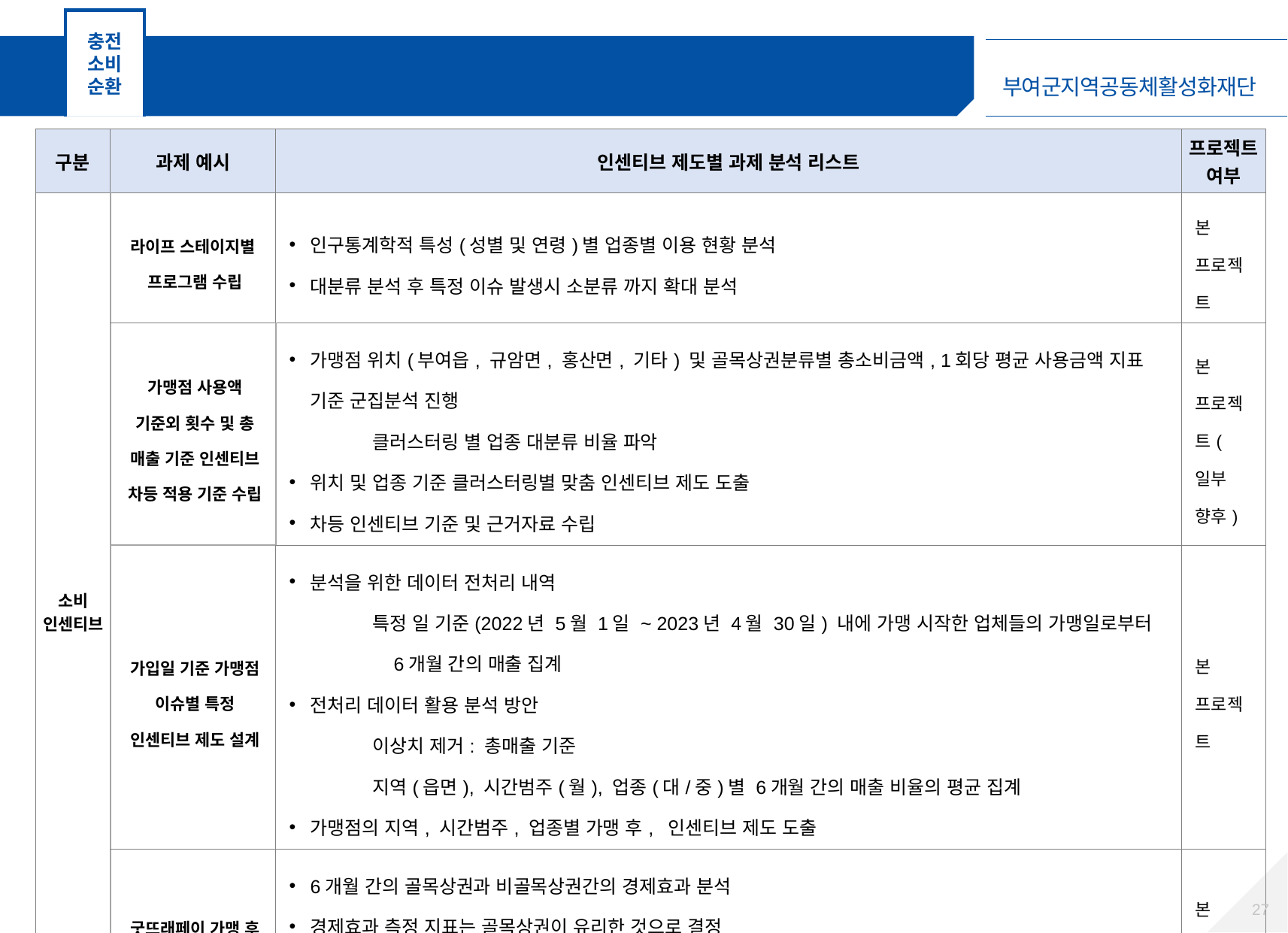

충전
소비
순환
인센티브 제도별 과제 분석 리스트 및            프로젝트 포함 여부
| 구분 | 과제 예시 | 인센티브 제도별 과제 분석 리스트 | 프로젝트 여부 |
| --- | --- | --- | --- |
| 소비 인센티브 | 라이프 스테이지별 프로그램 수립 | 인구통계학적 특성(성별 및 연령)별 업종별 이용 현황 분석 대분류 분석 후 특정 이슈 발생시 소분류 까지 확대 분석 | 본 프로젝트 |
|  | 가맹점 사용액 기준외 횟수 및 총 매출 기준 인센티브 차등 적용 기준 수립 | 가맹점 위치(부여읍, 규암면, 홍산면, 기타) 및 골목상권분류별 총소비금액, 1회당 평균 사용금액 지표 기준 군집분석 진행 클러스터링 별 업종 대분류 비율 파악 위치 및 업종 기준 클러스터링별 맞춤 인센티브 제도 도출 차등 인센티브 기준 및 근거자료 수립 | 본 프로젝트(일부 향후) |
|  | 가입일 기준 가맹점 이슈별 특정 인센티브 제도 설계 | 분석을 위한 데이터 전처리 내역 특정 일 기준(2022년 5월 1일 ~ 2023년 4월 30일) 내에 가맹 시작한 업체들의 가맹일로부터 6개월 간의 매출 집계 전처리 데이터 활용 분석 방안 이상치 제거: 총매출 기준 지역(읍면), 시간범주(월), 업종(대/중)별 6개월 간의 매출 비율의 평균 집계 가맹점의 지역, 시간범주, 업종별 가맹 후, 인센티브 제도 도출 | 본 프로젝트 |
|  | 굿뜨래페이 가맹 후 경제효과 분석 | 6개월 간의 골목상권과 비골목상권간의 경제효과 분석 경제효과 측정 지표는 골목상권이 유리한 것으로 결정 예시) 6개월 간의 증감율 변화량이 계속해서 증가하는지 여부 등 이건 유의미한 결과 장담 불가. 해당 분석 진행 시도 후, 유의미한 결과 도출 실패 시 분석 중단 | 본 프로젝트 |
27